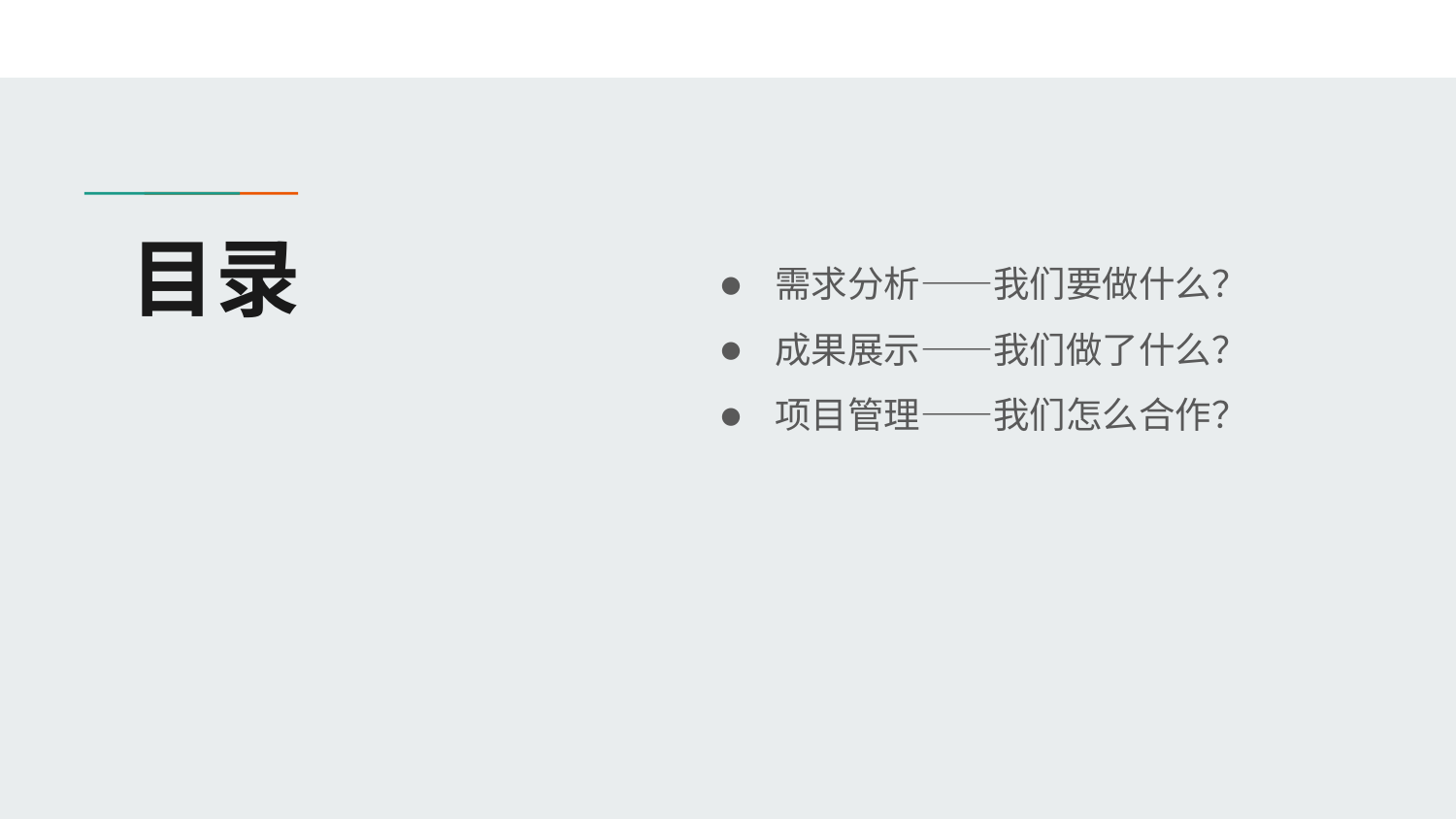

# 目录
需求分析——我们要做什么？
成果展示——我们做了什么？
项目管理——我们怎么合作？